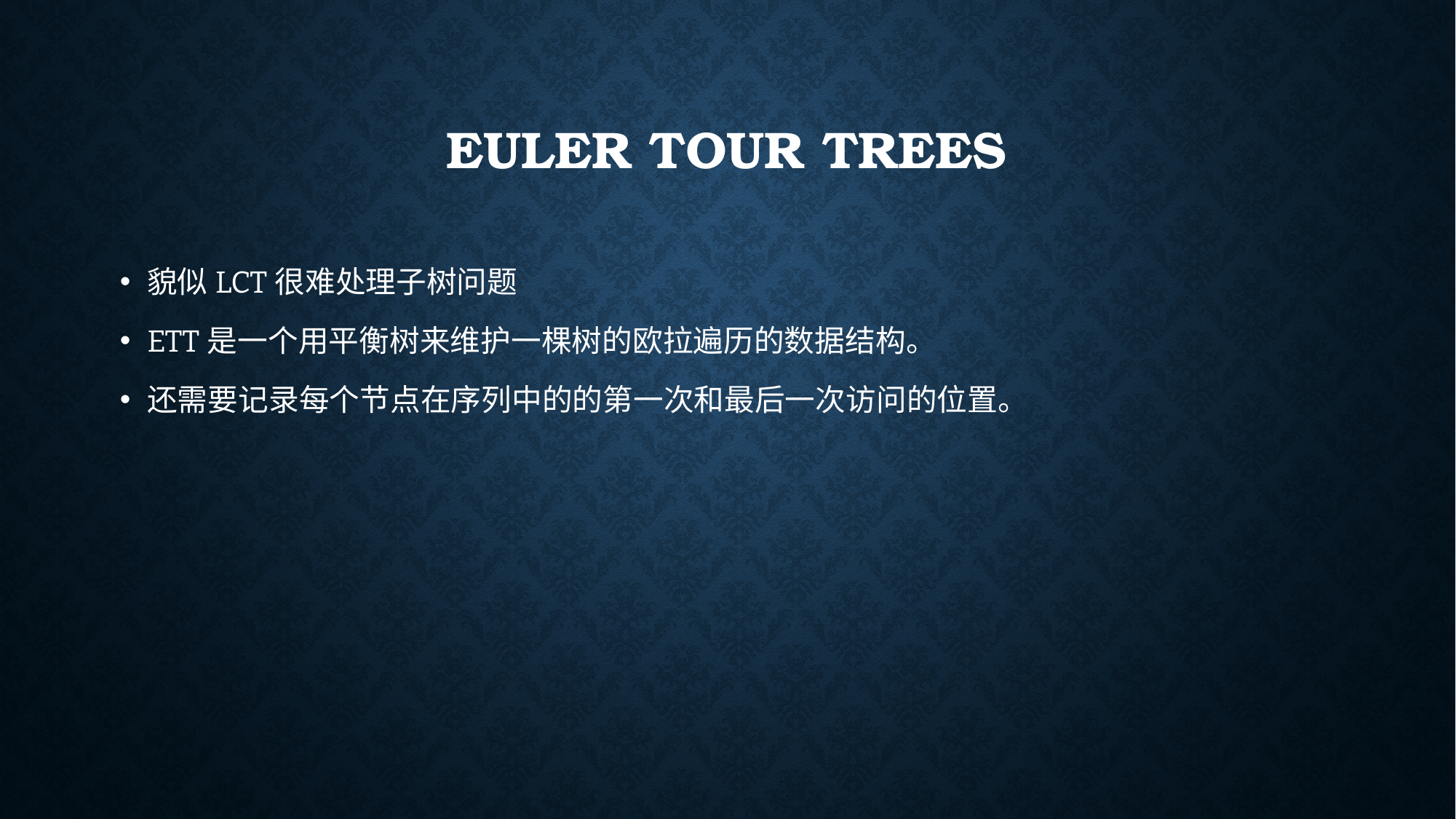

# Euler Tour Trees
貌似LCT很难处理子树问题
ETT是一个用平衡树来维护一棵树的欧拉遍历的数据结构。
还需要记录每个节点在序列中的的第一次和最后一次访问的位置。